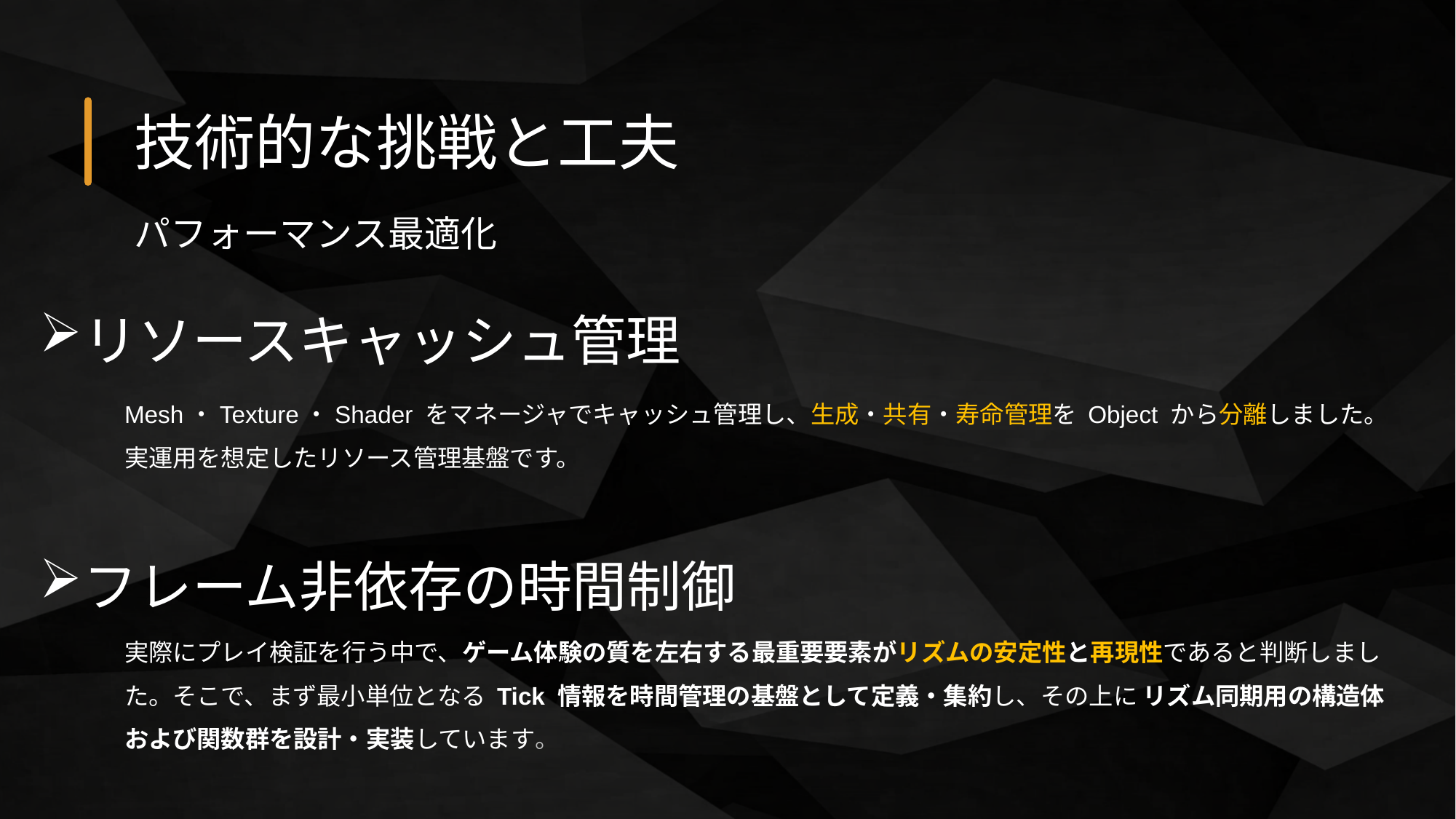

技術的な挑戦と工夫
パフォーマンス最適化
リソースキャッシュ管理
Mesh・Texture・Shader をマネージャでキャッシュ管理し、生成・共有・寿命管理を Object から分離しました。
実運用を想定したリソース管理基盤です。
フレーム非依存の時間制御

実際にプレイ検証を行う中で、ゲーム体験の質を左右する最重要要素がリズムの安定性と再現性であると判断しました。そこで、まず最小単位となる Tick 情報を時間管理の基盤として定義・集約し、その上に リズム同期用の構造体および関数群を設計・実装しています。